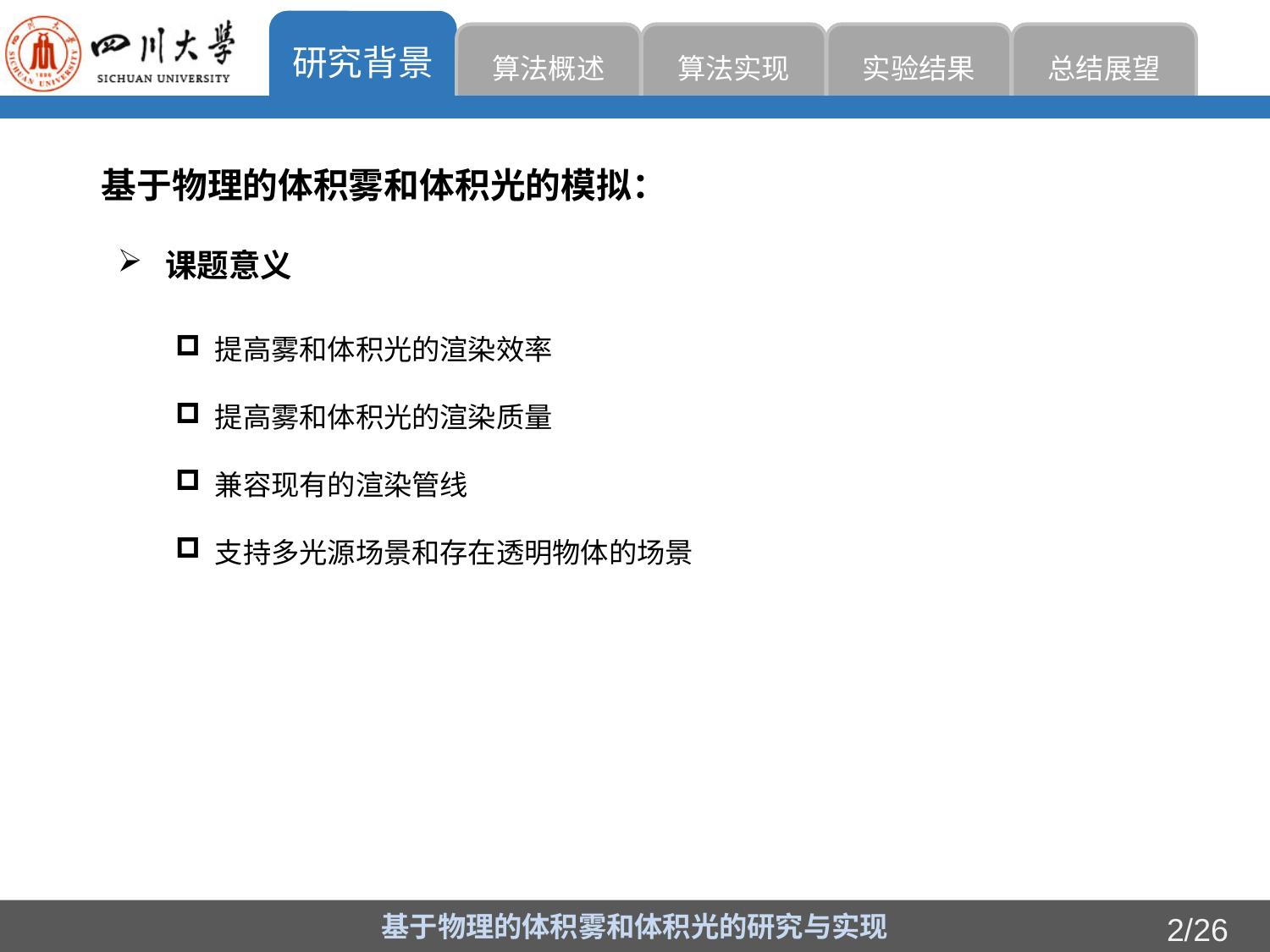

研究背景
算法概述
算法实现
实验结果
总结展望

基于物理的体积雾和体积光的模拟：
课题意义
提高雾和体积光的渲染效率

提高雾和体积光的渲染质量

兼容现有的渲染管线

支持多光源场景和存在透明物体的场景
基于物理的体积雾和体积光的研究与实现
2/26